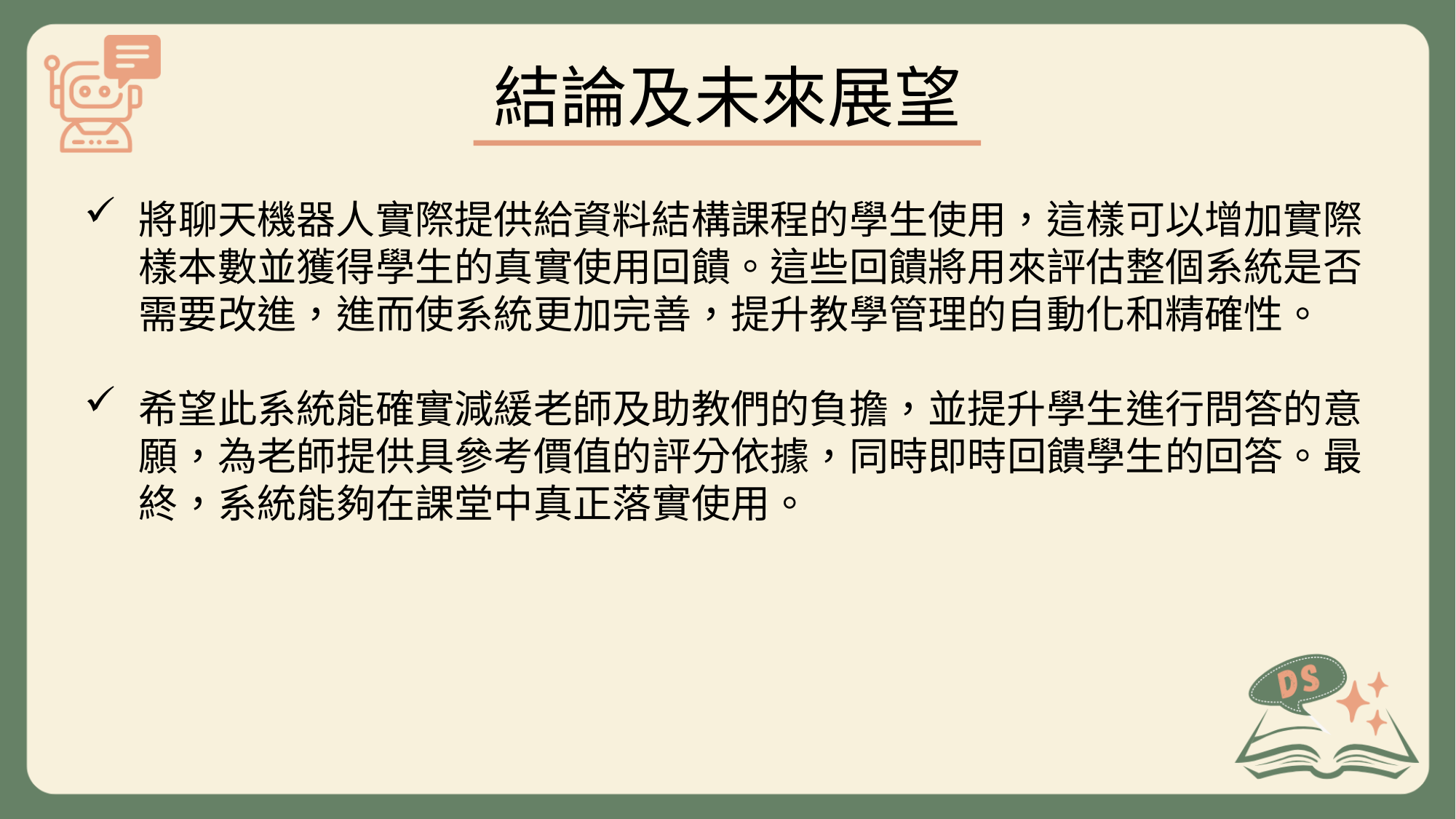

結論及未來展望

將聊天機器人實際提供給資料結構課程的學生使用，這樣可以增加實際樣本數並獲得學生的真實使用回饋。這些回饋將用來評估整個系統是否需要改進，進而使系統更加完善，提升教學管理的自動化和精確性。

希望此系統能確實減緩老師及助教們的負擔，並提升學生進行問答的意願，為老師提供具參考價值的評分依據，同時即時回饋學生的回答。最終，系統能夠在課堂中真正落實使用。